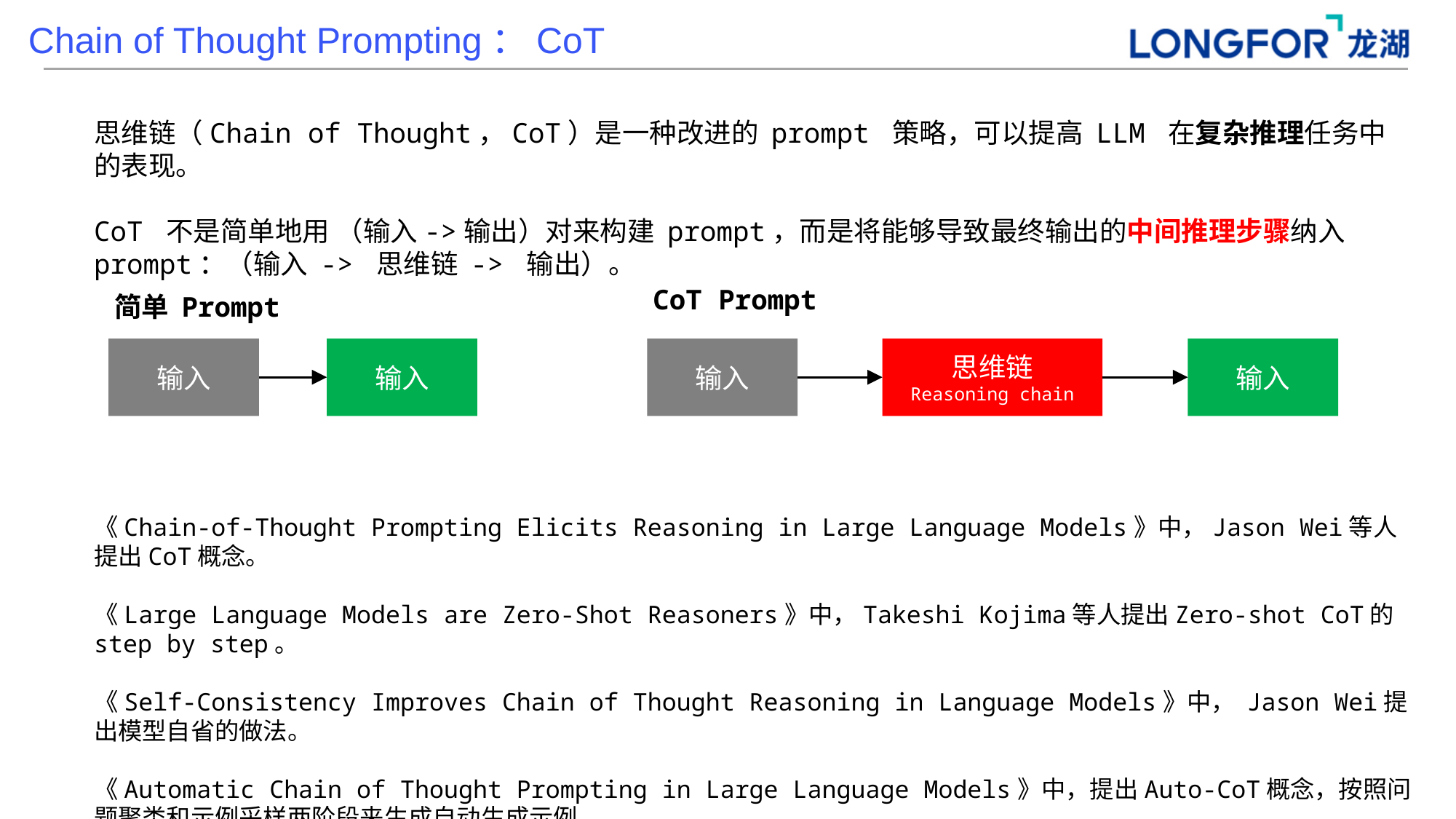

Chain of Thought Prompting：CoT
思维链（Chain of Thought，CoT）是一种改进的 prompt 策略，可以提高 LLM 在复杂推理任务中的表现。

CoT 不是简单地用 （输入->输出）对来构建 prompt，而是将能够导致最终输出的中间推理步骤纳入 prompt：（输入 -> 思维链 -> 输出）。

《Chain-of-Thought Prompting Elicits Reasoning in Large Language Models》中，Jason Wei等人提出CoT概念。

《Large Language Models are Zero-Shot Reasoners》中，Takeshi Kojima等人提出Zero-shot CoT的step by step。

《Self-Consistency Improves Chain of Thought Reasoning in Language Models》中， Jason Wei提出模型自省的做法。

《Automatic Chain of Thought Prompting in Large Language Models》中，提出Auto-CoT概念，按照问题聚类和示例采样两阶段来生成自动生成示例。

后面引发了Least-to-Most、ToT、GoT、AoT、XoT、ReAct等的爆发。

CoT Prompt
简单 Prompt
输入
输入
输入
思维链
Reasoning chain
输入